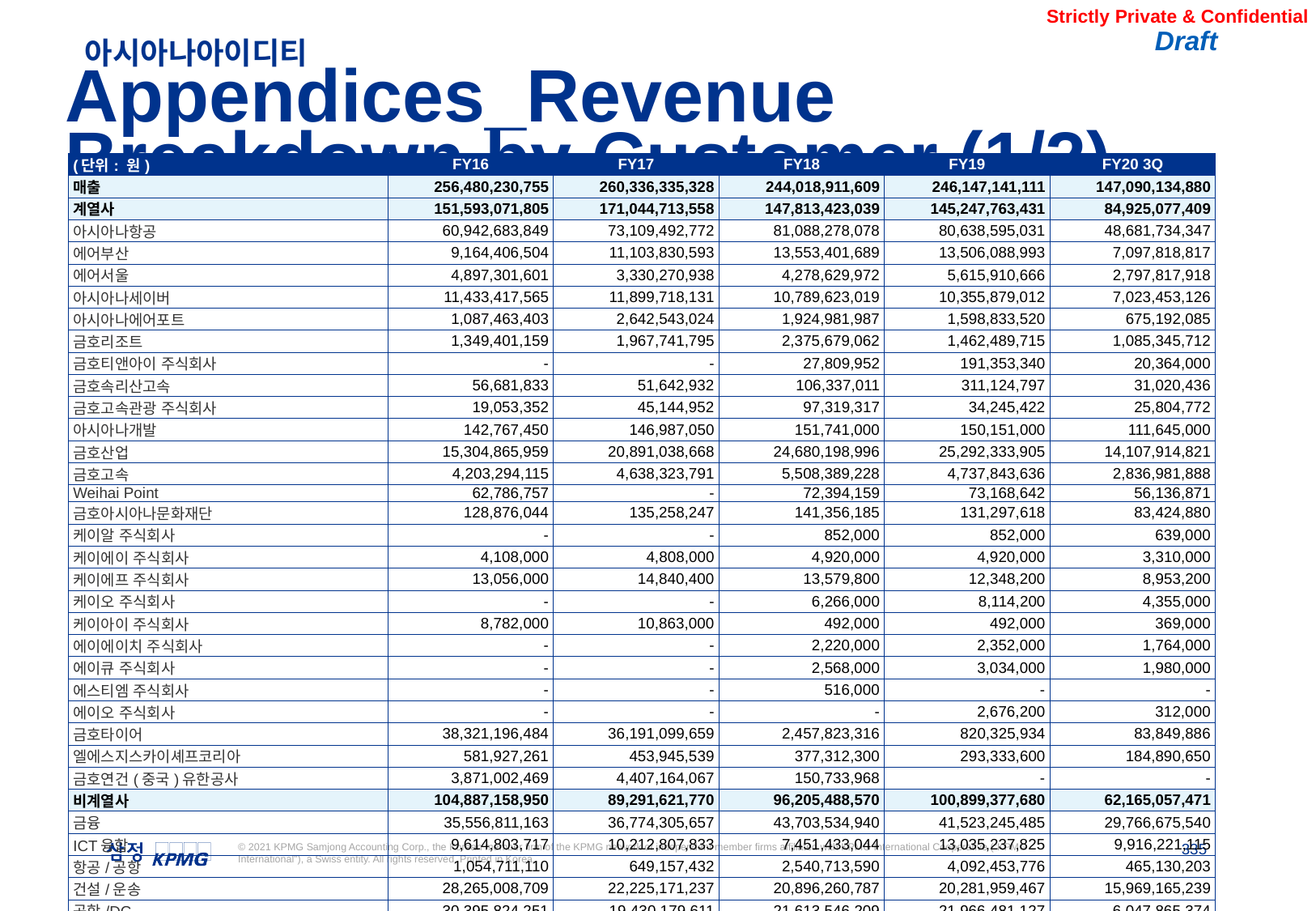

아시아나아이디티
Appendices_Revenue Breakdown by Customer (1/2)
| (단위: 원) | FY16 | FY17 | FY18 | FY19 | FY20 3Q |
| --- | --- | --- | --- | --- | --- |
| 매출 | 256,480,230,755 | 260,336,335,328 | 244,018,911,609 | 246,147,141,111 | 147,090,134,880 |
| 계열사 | 151,593,071,805 | 171,044,713,558 | 147,813,423,039 | 145,247,763,431 | 84,925,077,409 |
| 아시아나항공 | 60,942,683,849 | 73,109,492,772 | 81,088,278,078 | 80,638,595,031 | 48,681,734,347 |
| 에어부산 | 9,164,406,504 | 11,103,830,593 | 13,553,401,689 | 13,506,088,993 | 7,097,818,817 |
| 에어서울 | 4,897,301,601 | 3,330,270,938 | 4,278,629,972 | 5,615,910,666 | 2,797,817,918 |
| 아시아나세이버 | 11,433,417,565 | 11,899,718,131 | 10,789,623,019 | 10,355,879,012 | 7,023,453,126 |
| 아시아나에어포트 | 1,087,463,403 | 2,642,543,024 | 1,924,981,987 | 1,598,833,520 | 675,192,085 |
| 금호리조트 | 1,349,401,159 | 1,967,741,795 | 2,375,679,062 | 1,462,489,715 | 1,085,345,712 |
| 금호티앤아이 주식회사 | - | - | 27,809,952 | 191,353,340 | 20,364,000 |
| 금호속리산고속 | 56,681,833 | 51,642,932 | 106,337,011 | 311,124,797 | 31,020,436 |
| 금호고속관광 주식회사 | 19,053,352 | 45,144,952 | 97,319,317 | 34,245,422 | 25,804,772 |
| 아시아나개발 | 142,767,450 | 146,987,050 | 151,741,000 | 150,151,000 | 111,645,000 |
| 금호산업 | 15,304,865,959 | 20,891,038,668 | 24,680,198,996 | 25,292,333,905 | 14,107,914,821 |
| 금호고속 | 4,203,294,115 | 4,638,323,791 | 5,508,389,228 | 4,737,843,636 | 2,836,981,888 |
| Weihai Point | 62,786,757 | - | 72,394,159 | 73,168,642 | 56,136,871 |
| 금호아시아나문화재단 | 128,876,044 | 135,258,247 | 141,356,185 | 131,297,618 | 83,424,880 |
| 케이알 주식회사 | - | - | 852,000 | 852,000 | 639,000 |
| 케이에이 주식회사 | 4,108,000 | 4,808,000 | 4,920,000 | 4,920,000 | 3,310,000 |
| 케이에프 주식회사 | 13,056,000 | 14,840,400 | 13,579,800 | 12,348,200 | 8,953,200 |
| 케이오 주식회사 | - | - | 6,266,000 | 8,114,200 | 4,355,000 |
| 케이아이 주식회사 | 8,782,000 | 10,863,000 | 492,000 | 492,000 | 369,000 |
| 에이에이치 주식회사 | - | - | 2,220,000 | 2,352,000 | 1,764,000 |
| 에이큐 주식회사 | - | - | 2,568,000 | 3,034,000 | 1,980,000 |
| 에스티엠 주식회사 | - | - | 516,000 | - | - |
| 에이오 주식회사 | - | - | - | 2,676,200 | 312,000 |
| 금호타이어 | 38,321,196,484 | 36,191,099,659 | 2,457,823,316 | 820,325,934 | 83,849,886 |
| 엘에스지스카이셰프코리아 | 581,927,261 | 453,945,539 | 377,312,300 | 293,333,600 | 184,890,650 |
| 금호연건(중국)유한공사 | 3,871,002,469 | 4,407,164,067 | 150,733,968 | - | - |
| 비계열사 | 104,887,158,950 | 89,291,621,770 | 96,205,488,570 | 100,899,377,680 | 62,165,057,471 |
| 금융 | 35,556,811,163 | 36,774,305,657 | 43,703,534,940 | 41,523,245,485 | 29,766,675,540 |
| ICT융합 | 9,614,803,717 | 10,212,807,833 | 7,451,433,044 | 13,035,237,825 | 9,916,221,115 |
| 항공/공항 | 1,054,711,110 | 649,157,432 | 2,540,713,590 | 4,092,453,776 | 465,130,203 |
| 건설/운송 | 28,265,008,709 | 22,225,171,237 | 20,896,260,787 | 20,281,959,467 | 15,969,165,239 |
| 공항/DC | 30,395,824,251 | 19,430,179,611 | 21,613,546,209 | 21,966,481,127 | 6,047,865,374 |